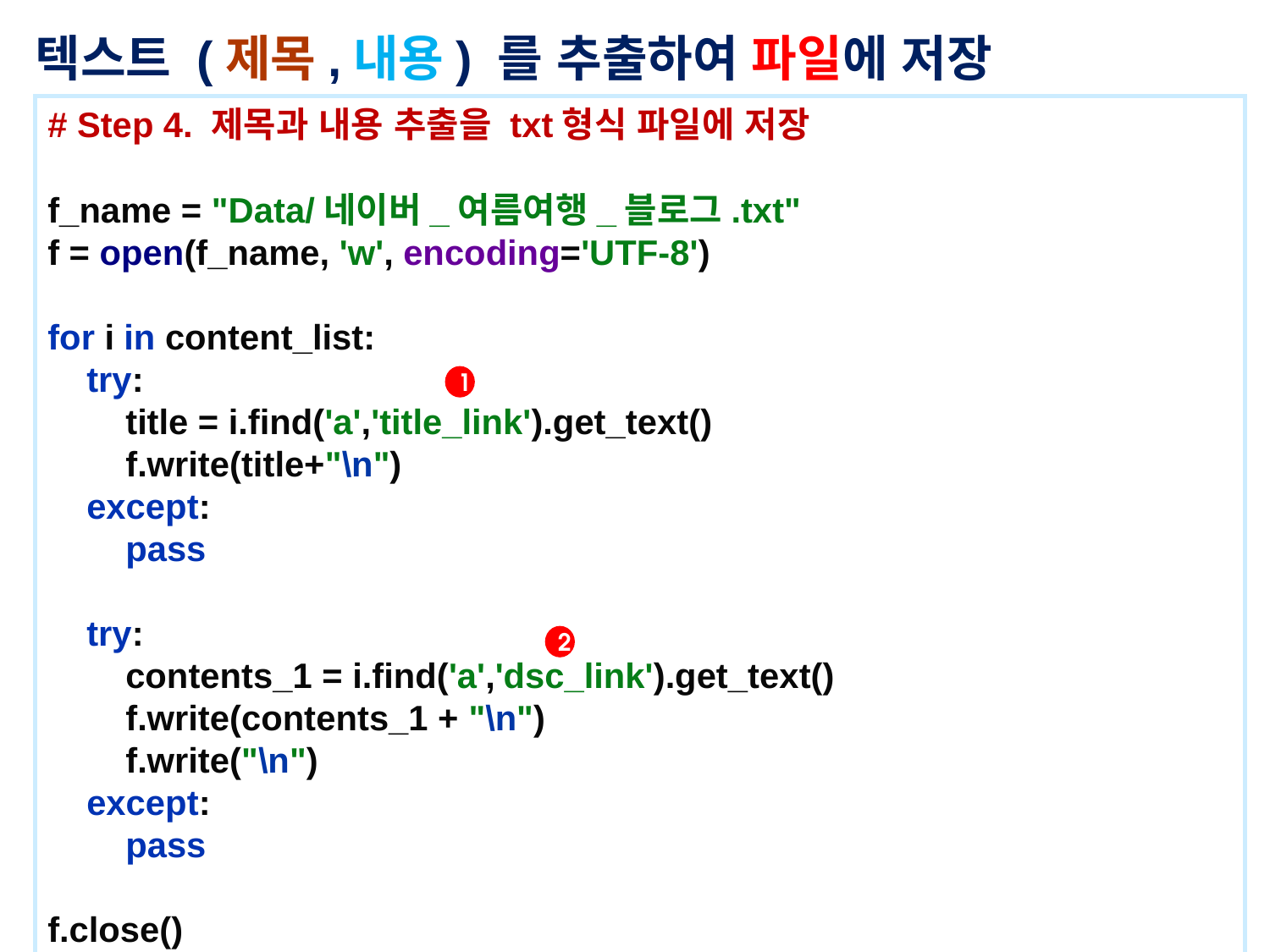

텍스트 (제목,내용) 를 추출하여 파일에 저장
# Step 4. 제목과 내용 추출을 txt형식 파일에 저장
f_name = "Data/네이버_여름여행_블로그.txt"
f = open(f_name, 'w', encoding='UTF-8')
for i in content_list:
    try:
        title = i.find('a','title_link').get_text()
        f.write(title+"\n")
    except:
        pass
    try:
        contents_1 = i.find('a','dsc_link').get_text()
        f.write(contents_1 + "\n")
        f.write("\n")
    except:
        pass
f.close()
1
2